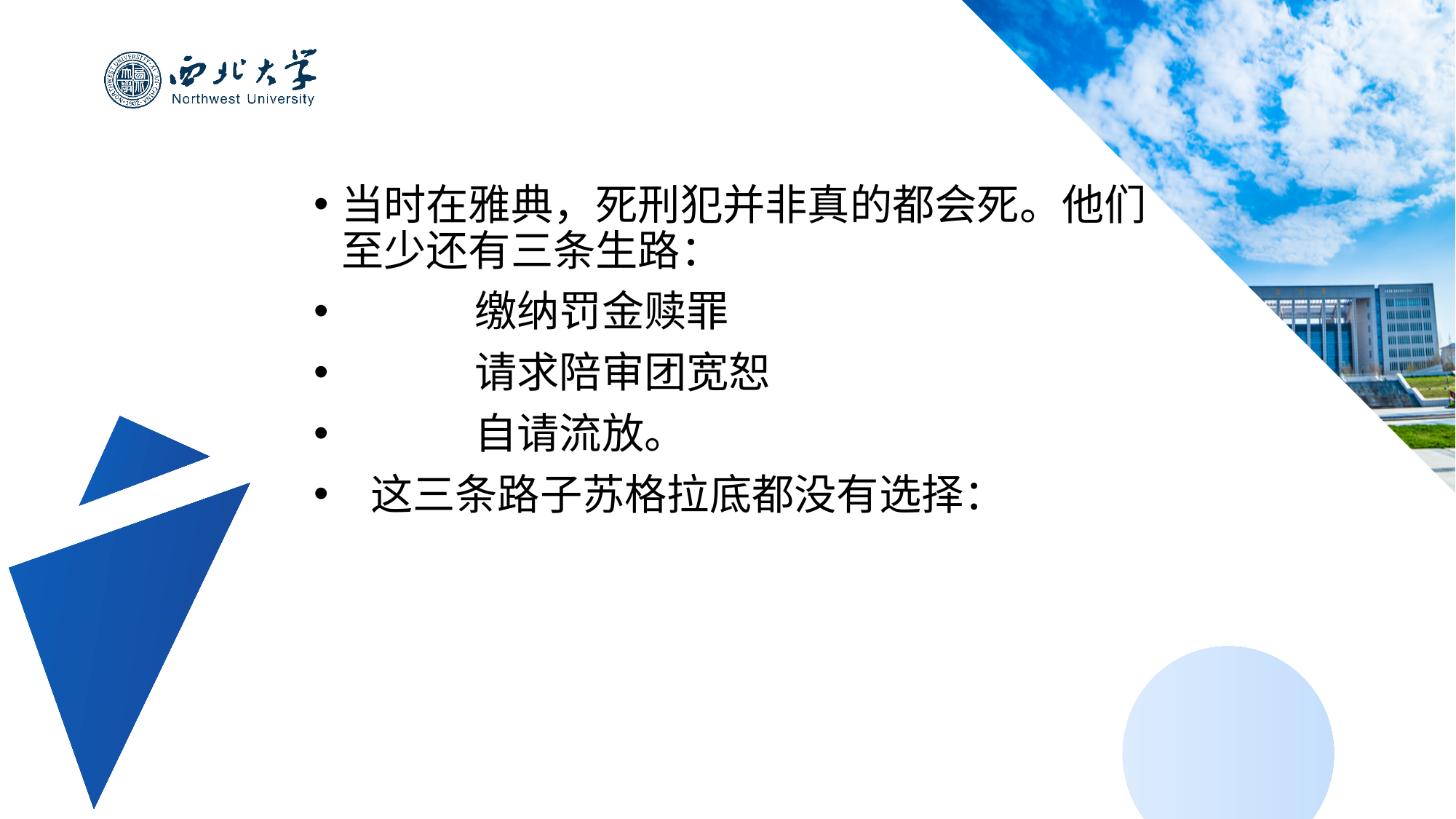

当时在雅典，死刑犯并非真的都会死。他们至少还有三条生路：
             缴纳罚金赎罪
             请求陪审团宽恕
             自请流放。
  这三条路子苏格拉底都没有选择：